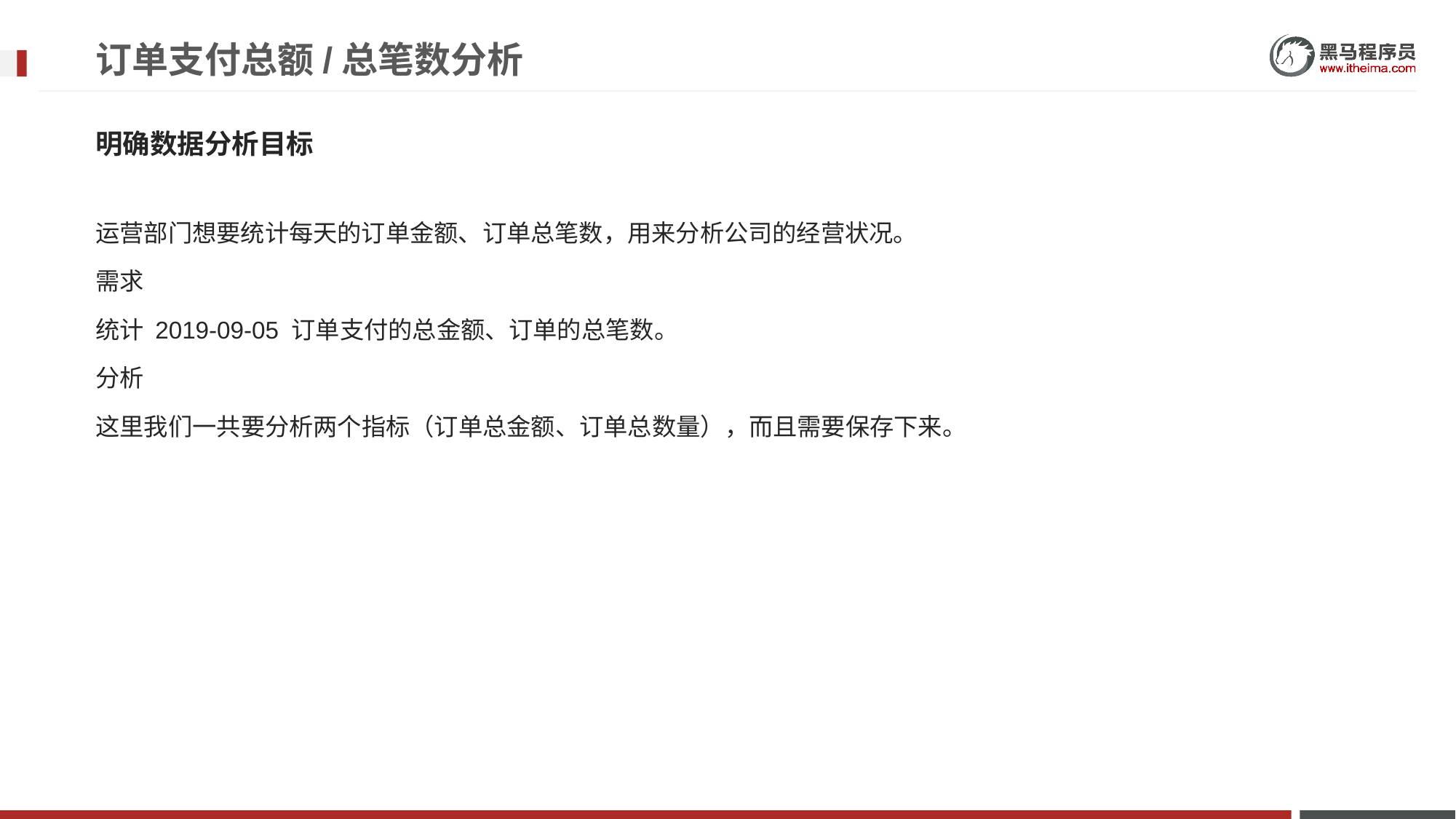

# 订单支付总额/总笔数分析
明确数据分析目标
运营部门想要统计每天的订单金额、订单总笔数，用来分析公司的经营状况。
需求
统计 2019-09-05 订单支付的总金额、订单的总笔数。
分析
这里我们一共要分析两个指标（订单总金额、订单总数量），而且需要保存下来。